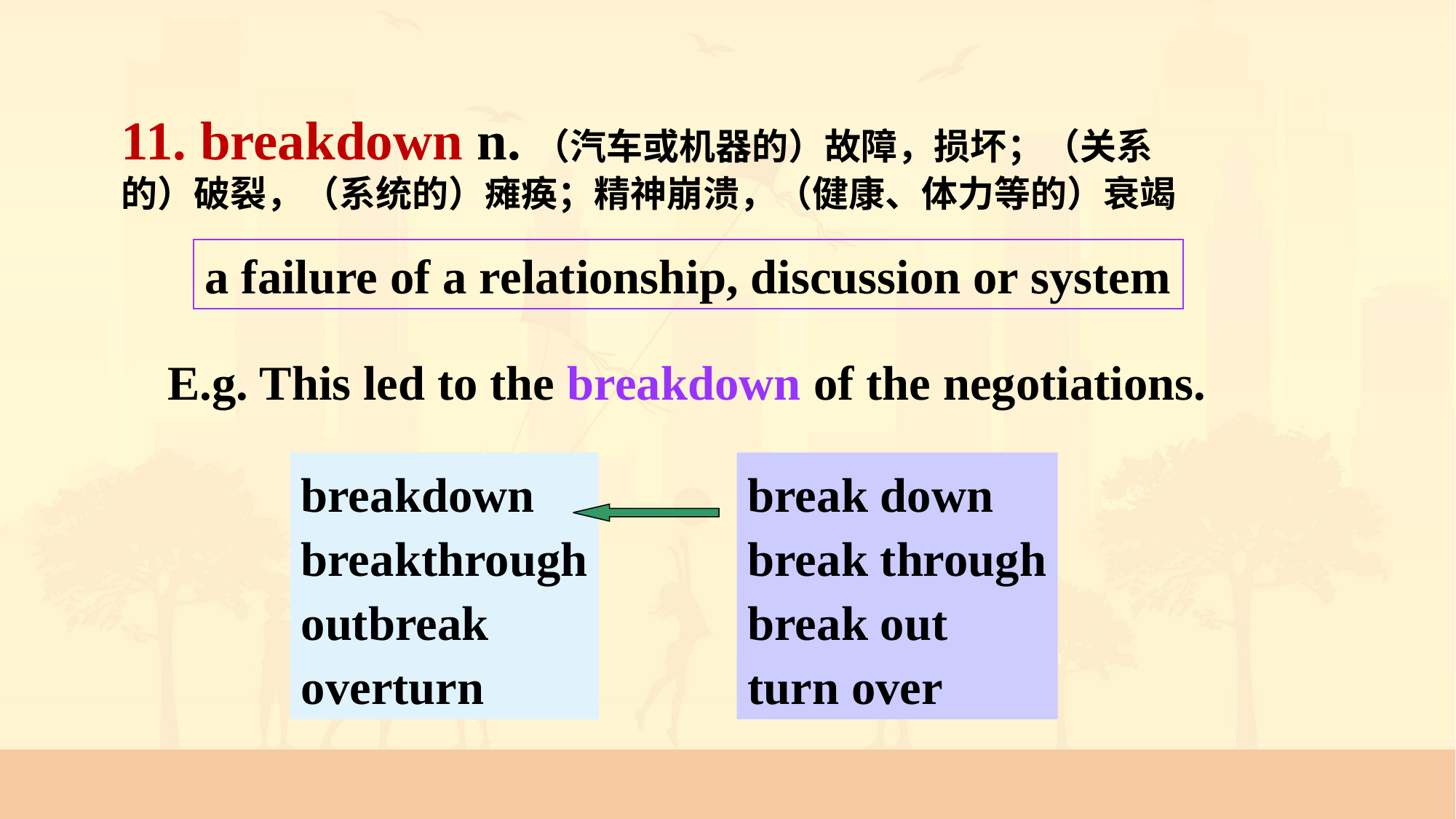

11. breakdown n.（汽车或机器的）故障，损坏；（关系的）破裂，（系统的）瘫痪；精神崩溃，（健康、体力等的）衰竭
a failure of a relationship, discussion or system

E.g. This led to the breakdown of the negotiations.
breakdown
breakthrough
outbreak
overturn
break down
break through
break out
turn over